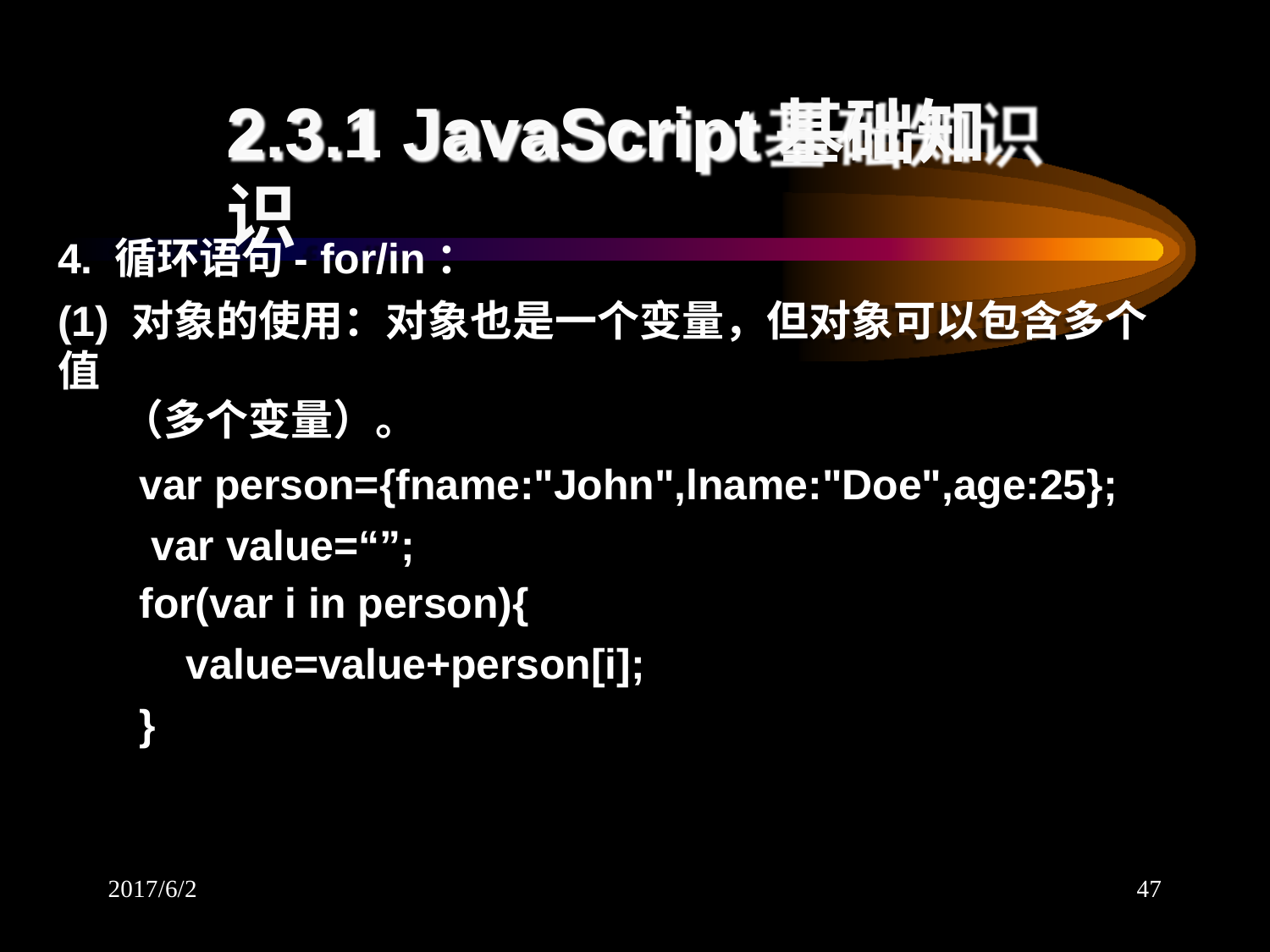

# 2.3.1 JavaScript基础知识

4. 循环语句- for/in：
(1) 对象的使用：对象也是一个变量，但对象可以包含多个值
（多个变量）。
var person={fname:"John",lname:"Doe",age:25};  var value=“”;
for(var i in person){
value=value+person[i];
}

2017/6/2
47